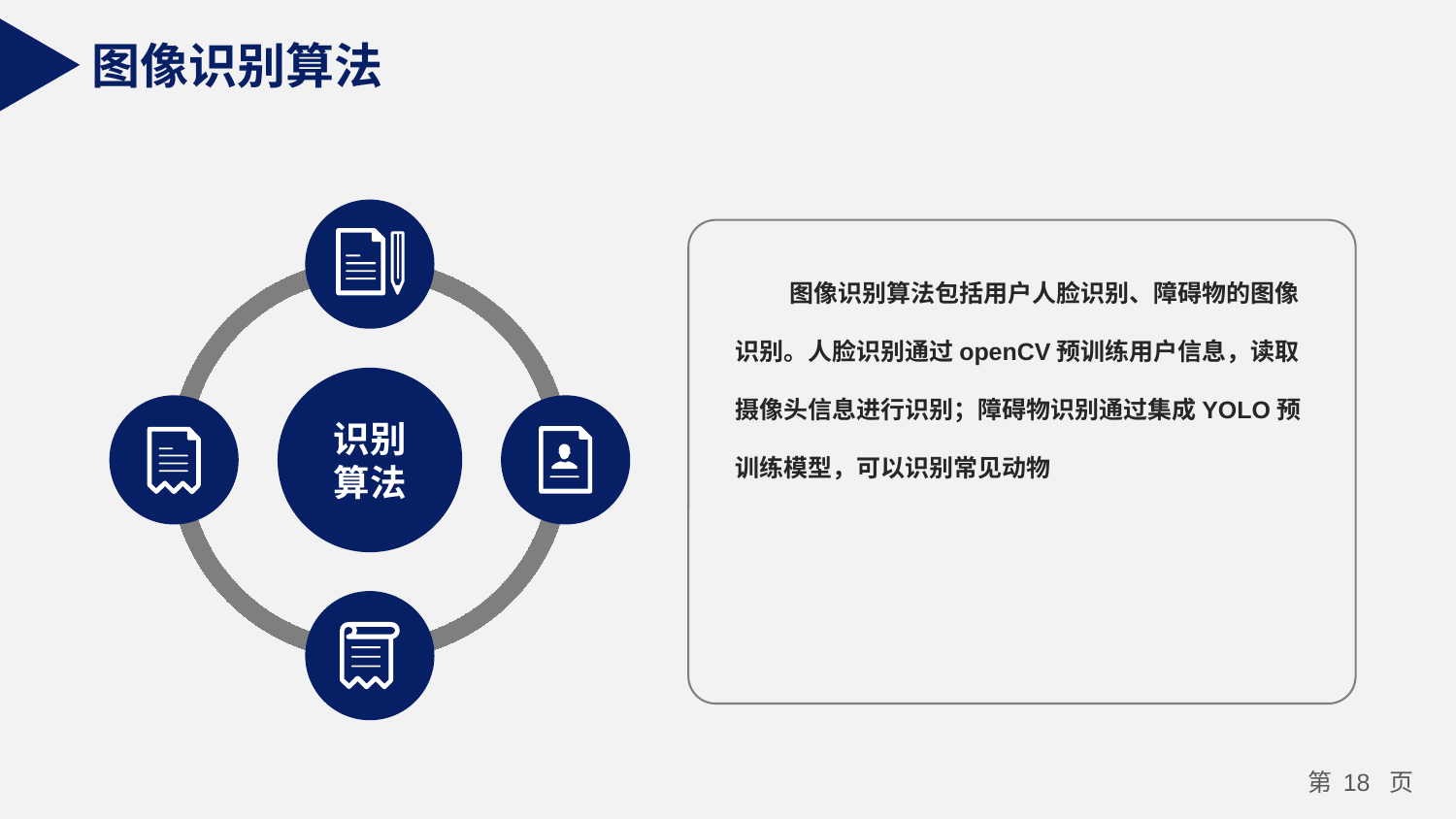

图像识别算法

图像识别算法包括用户人脸识别、障碍物的图像识别。人脸识别通过openCV预训练用户信息，读取摄像头信息进行识别；障碍物识别通过集成YOLO预训练模型，可以识别常见动物
识别
算法